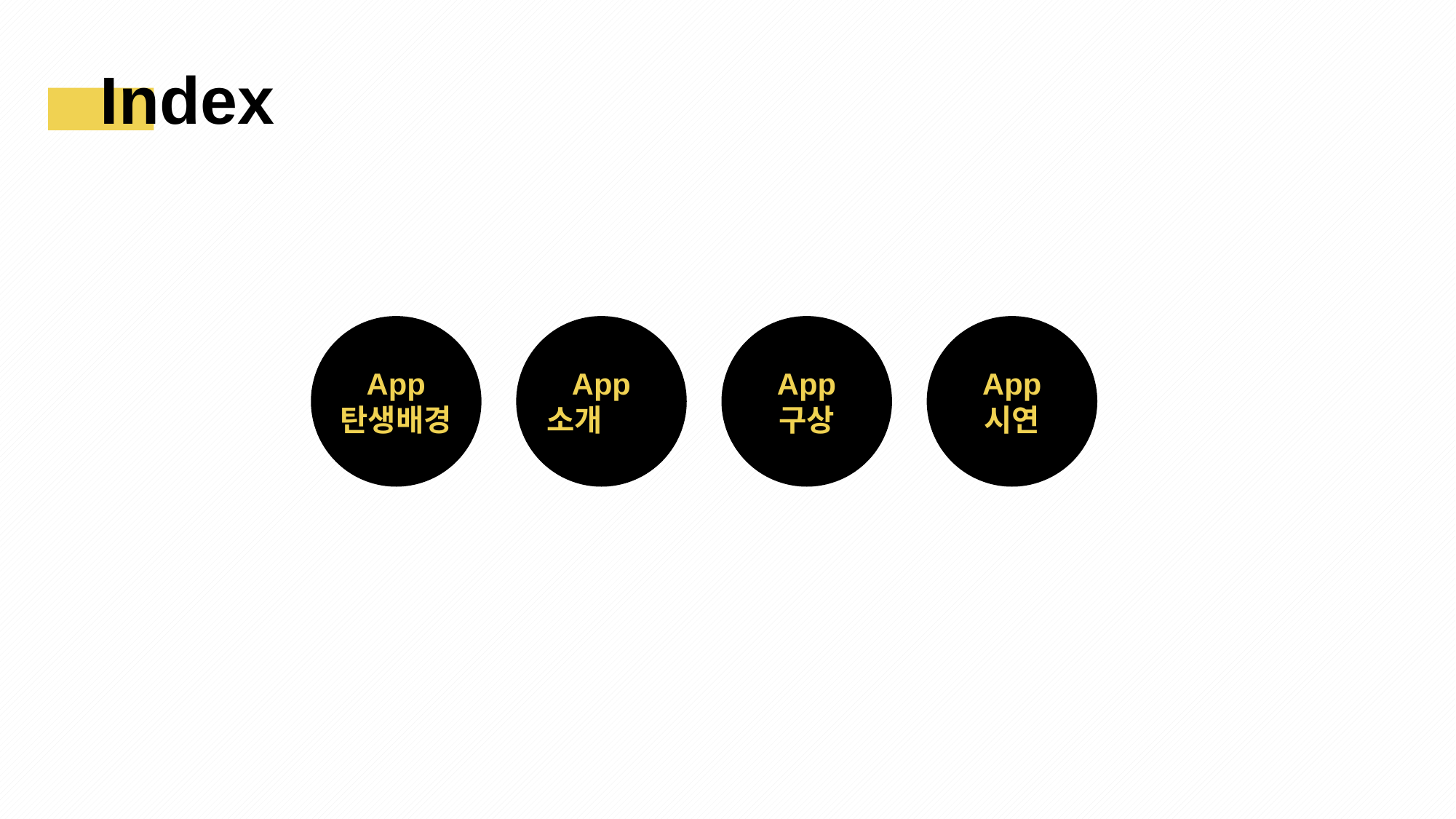

Index

App
탄생배경

App
소개

App
구상

App
시연